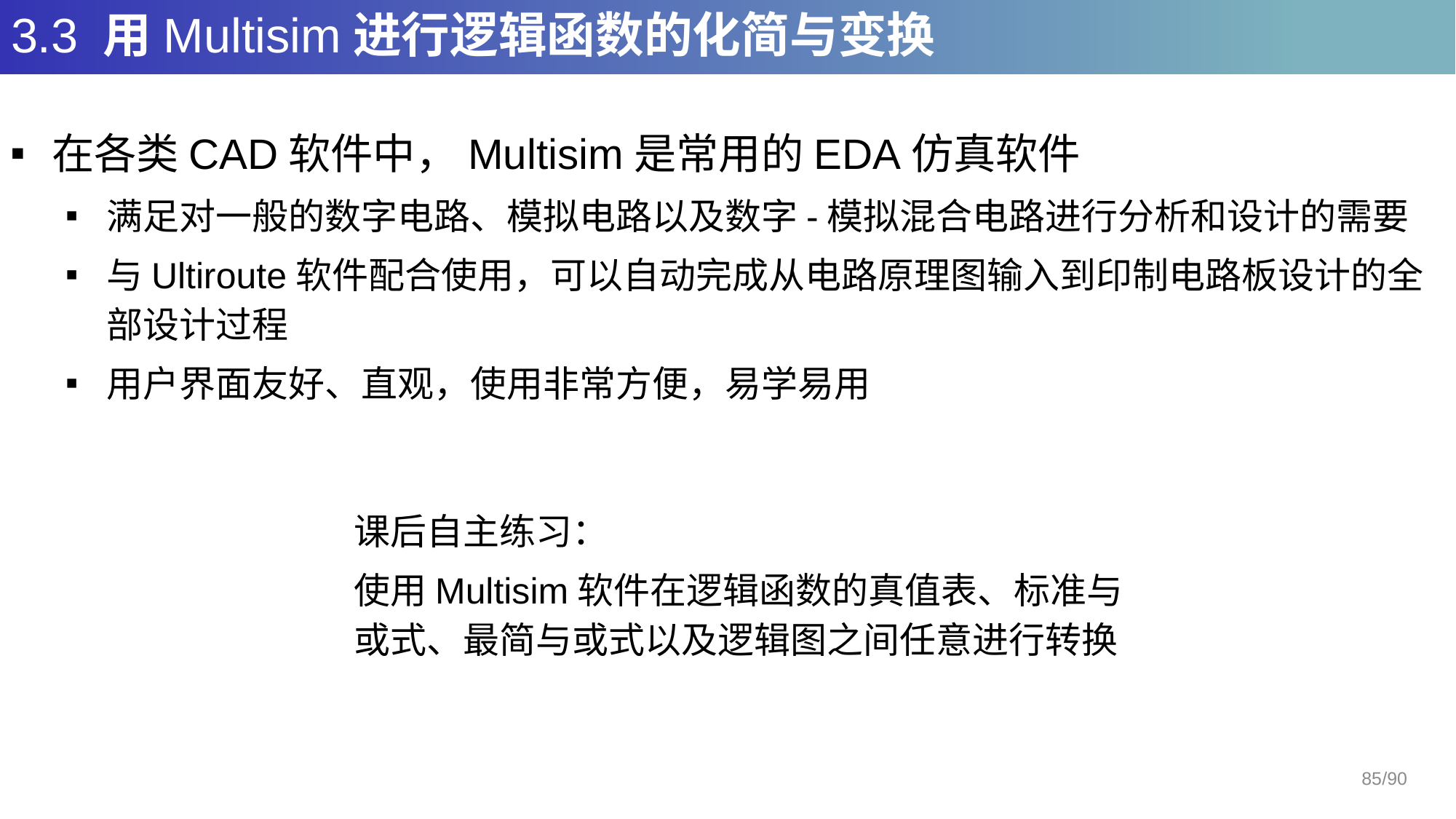

# 3.3 用Multisim进行逻辑函数的化简与变换
在各类CAD软件中，Multisim是常用的EDA仿真软件
满足对一般的数字电路、模拟电路以及数字-模拟混合电路进行分析和设计的需要
与Ultiroute软件配合使用，可以自动完成从电路原理图输入到印制电路板设计的全部设计过程
用户界面友好、直观，使用非常方便，易学易用
课后自主练习：
使用Multisim软件在逻辑函数的真值表、标准与或式、最简与或式以及逻辑图之间任意进行转换
85/90